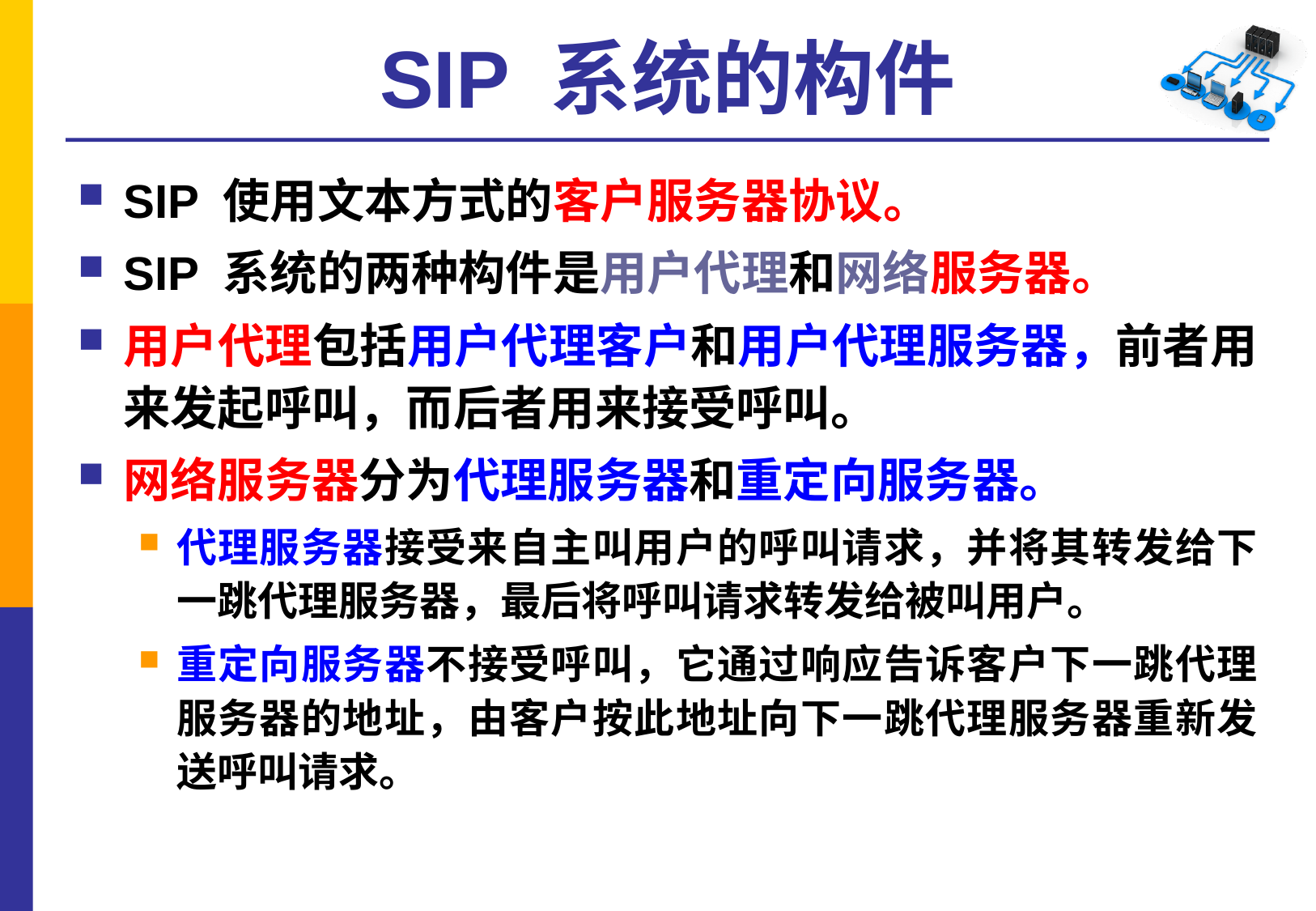

# SIP 系统的构件
SIP 使用文本方式的客户服务器协议。
SIP 系统的两种构件是用户代理和网络服务器。
用户代理包括用户代理客户和用户代理服务器，前者用来发起呼叫，而后者用来接受呼叫。
网络服务器分为代理服务器和重定向服务器。
代理服务器接受来自主叫用户的呼叫请求，并将其转发给下一跳代理服务器，最后将呼叫请求转发给被叫用户。
重定向服务器不接受呼叫，它通过响应告诉客户下一跳代理服务器的地址，由客户按此地址向下一跳代理服务器重新发送呼叫请求。